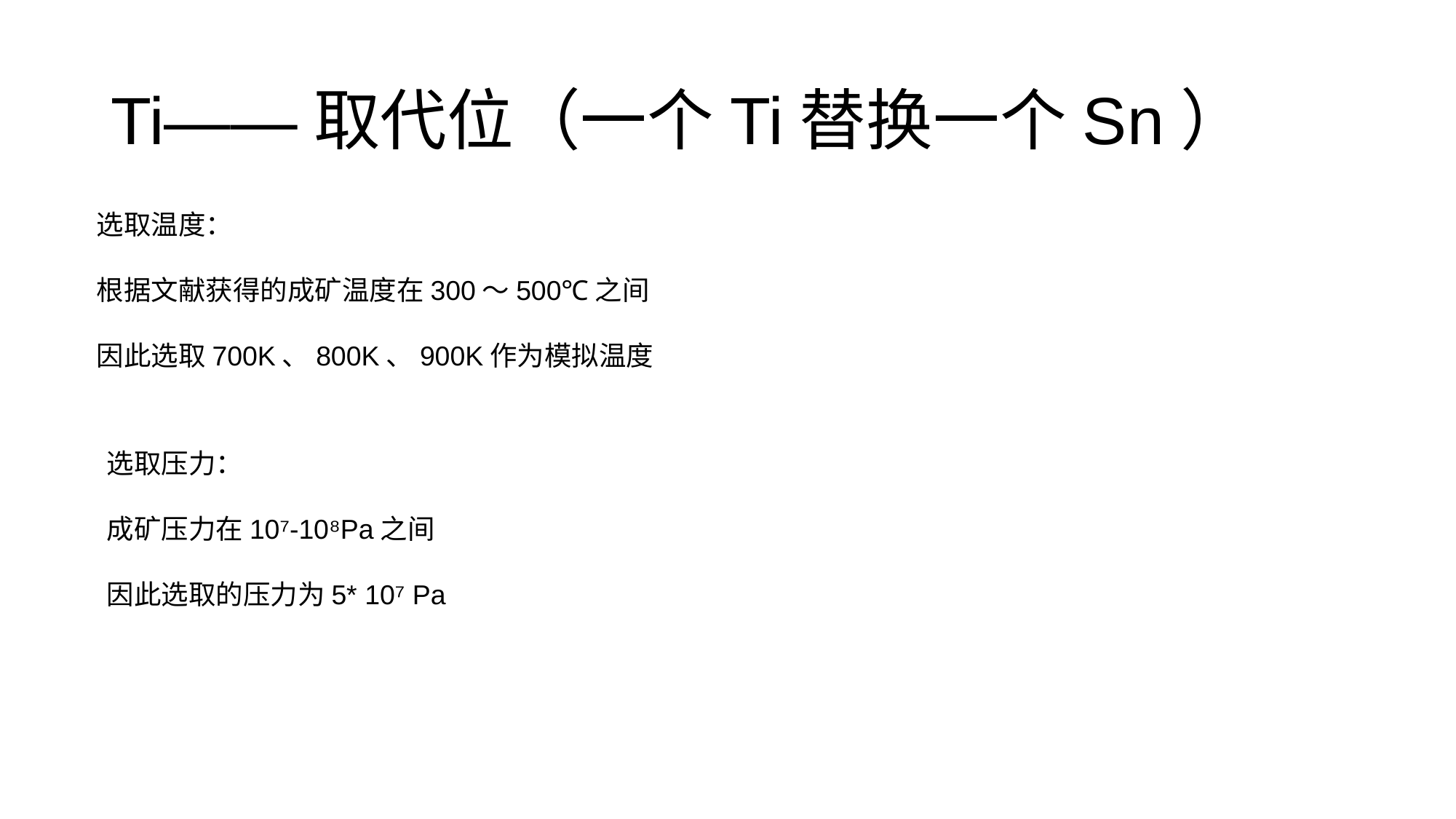

# Ti——取代位（一个Ti替换一个Sn）
选取温度：

根据文献获得的成矿温度在300～500℃之间

因此选取700K、800K、900K作为模拟温度
选取压力：

成矿压力在10⁷-10⁸Pa之间

因此选取的压力为5* 10⁷ Pa